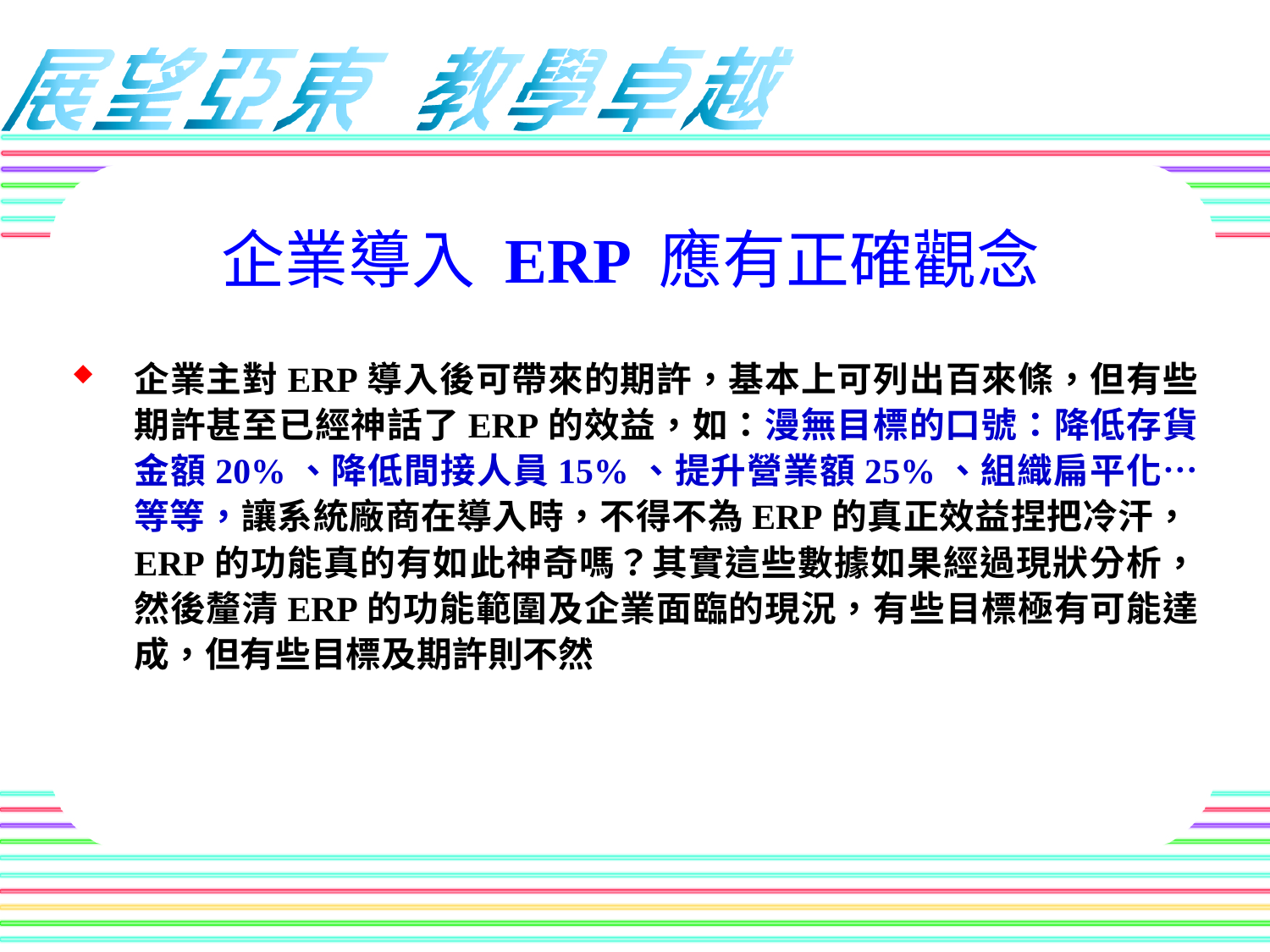

# 企業導入 ERP 應有正確觀念
企業主對ERP導入後可帶來的期許，基本上可列出百來條，但有些期許甚至已經神話了ERP的效益，如：漫無目標的口號：降低存貨金額20%、降低間接人員15%、提升營業額25%、組織扁平化…等等，讓系統廠商在導入時，不得不為ERP的真正效益捏把冷汗，ERP的功能真的有如此神奇嗎？其實這些數據如果經過現狀分析，然後釐清ERP的功能範圍及企業面臨的現況，有些目標極有可能達成，但有些目標及期許則不然